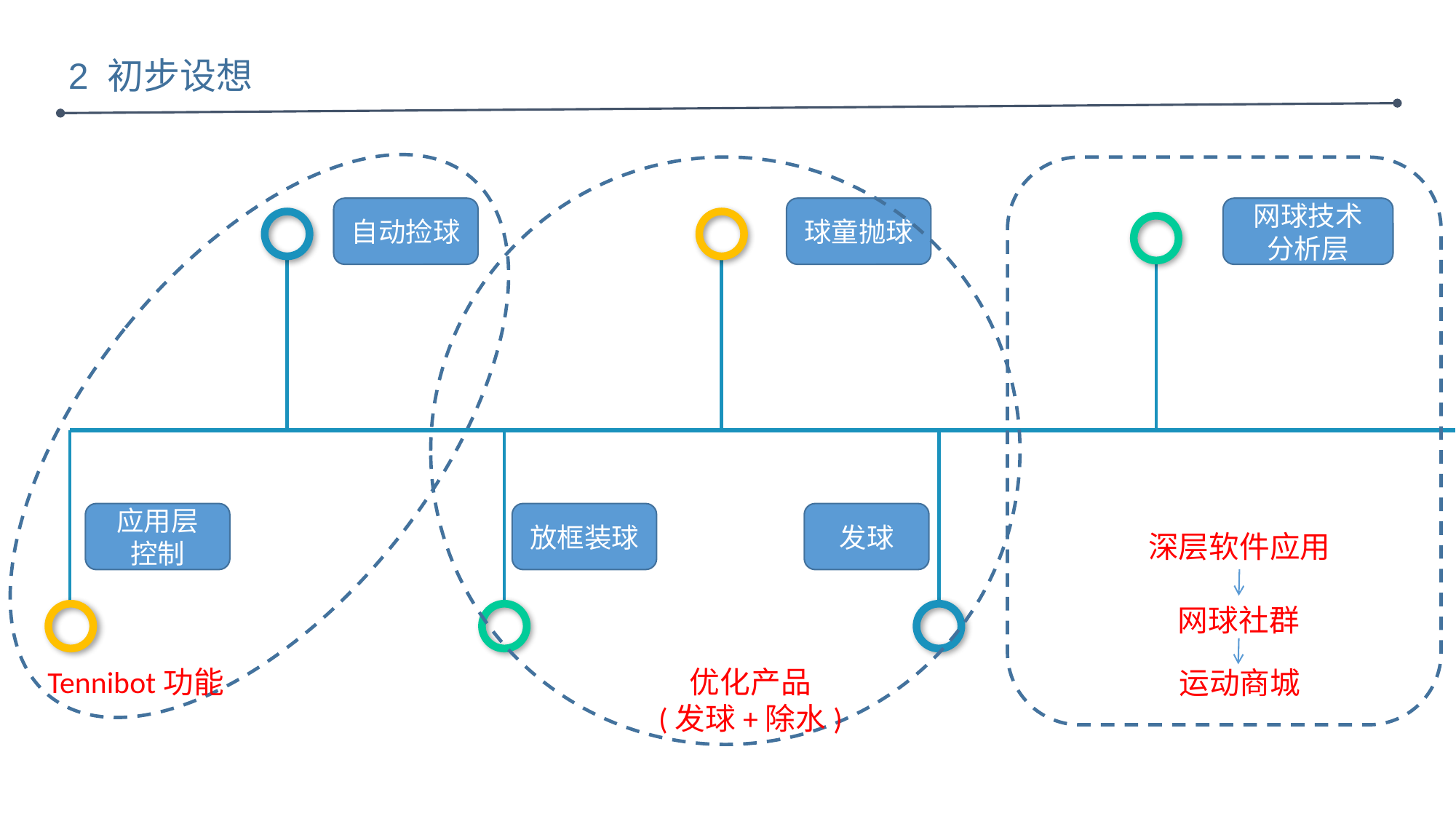

2 初步设想

自动捡球
球童抛球
网球技术
分析层

应用层
控制
放框装球
发球
深层软件应用
网球社群
Tennibot功能
优化产品
(发球+除水)
运动商城